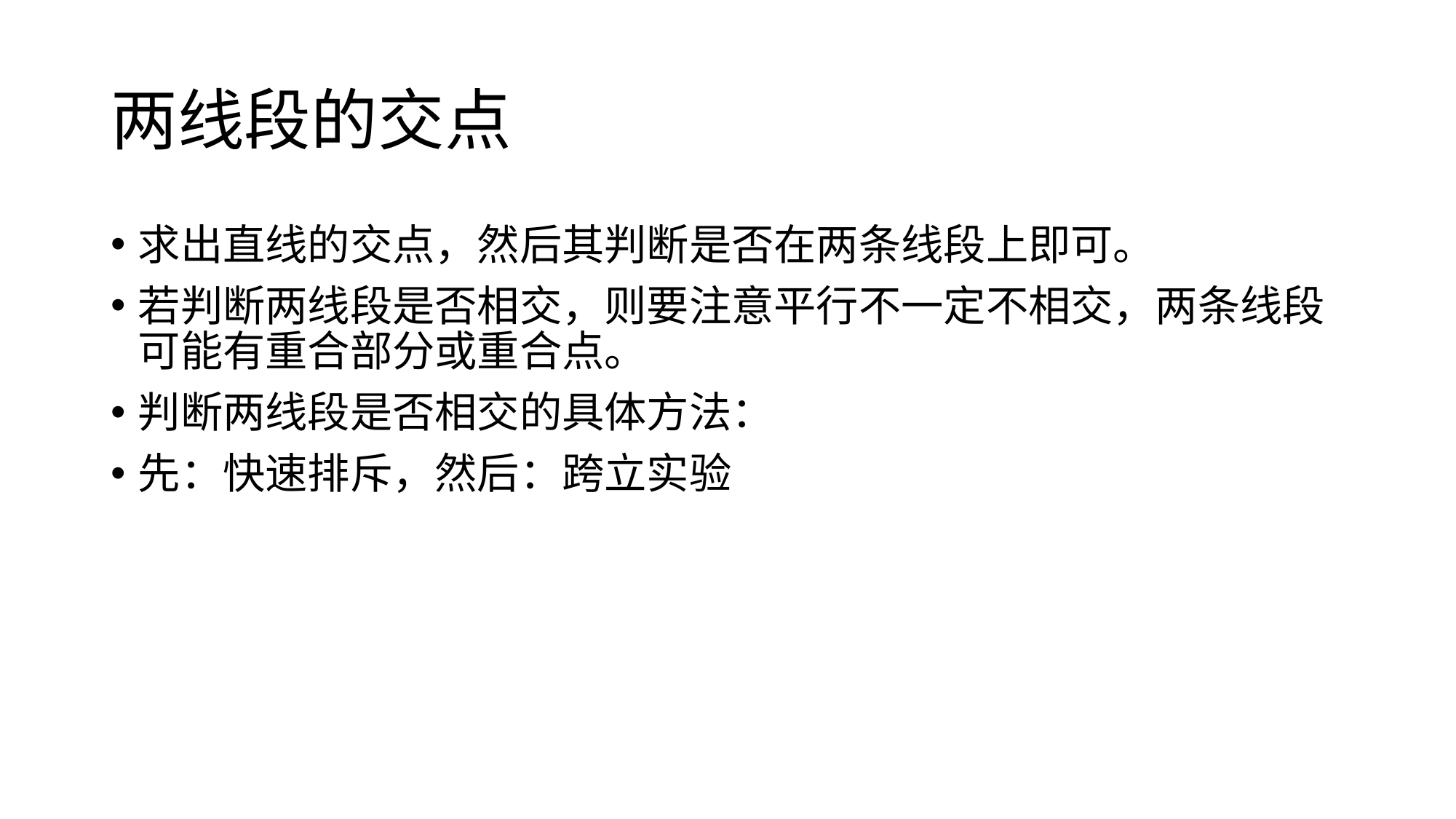

# 两线段的交点
求出直线的交点，然后其判断是否在两条线段上即可。
若判断两线段是否相交，则要注意平行不一定不相交，两条线段可能有重合部分或重合点。
判断两线段是否相交的具体方法：
先：快速排斥，然后：跨立实验